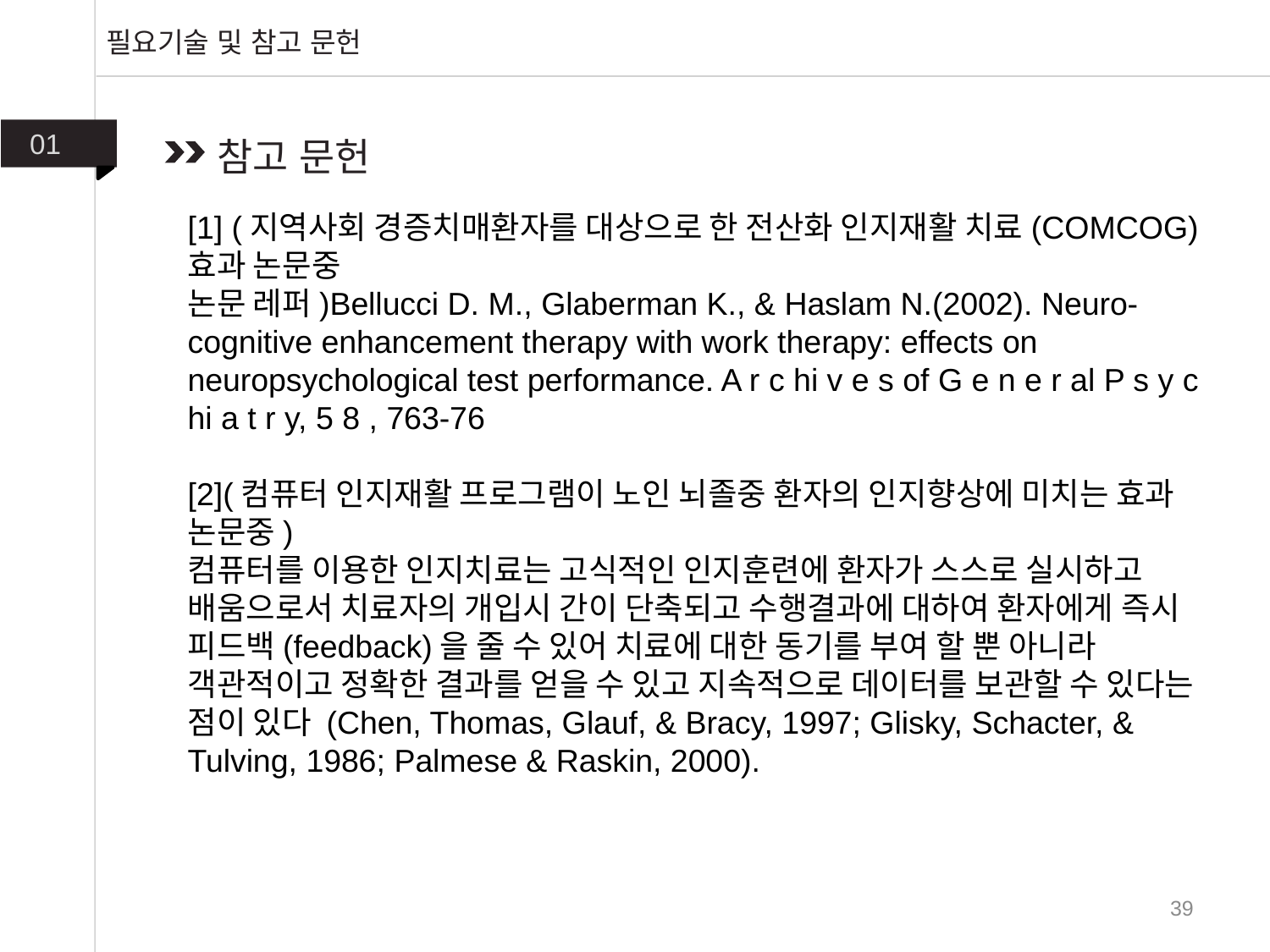

필요기술 및 참고 문헌

01
참고 문헌

[1] (지역사회 경증치매환자를 대상으로 한 전산화 인지재활 치료(COMCOG) 효과 논문중
논문 레퍼)Bellucci D. M., Glaberman K., & Haslam N.(2002). Neuro-cognitive enhancement therapy with work therapy: effects on neuropsychological test performance. A r c hi v e s of G e n e r al P s y c hi a t r y, 5 8 , 763-76

[2](컴퓨터 인지재활 프로그램이 노인 뇌졸중 환자의 인지향상에 미치는 효과 논문중)
컴퓨터를 이용한 인지치료는 고식적인 인지훈련에 환자가 스스로 실시하고 배움으로서 치료자의 개입시 간이 단축되고 수행결과에 대하여 환자에게 즉시 피드백(feedback)을 줄 수 있어 치료에 대한 동기를 부여 할 뿐 아니라 객관적이고 정확한 결과를 얻을 수 있고 지속적으로 데이터를 보관할 수 있다는 점이 있다 (Chen, Thomas, Glauf, & Bracy, 1997; Glisky, Schacter, & Tulving, 1986; Palmese & Raskin, 2000).
39